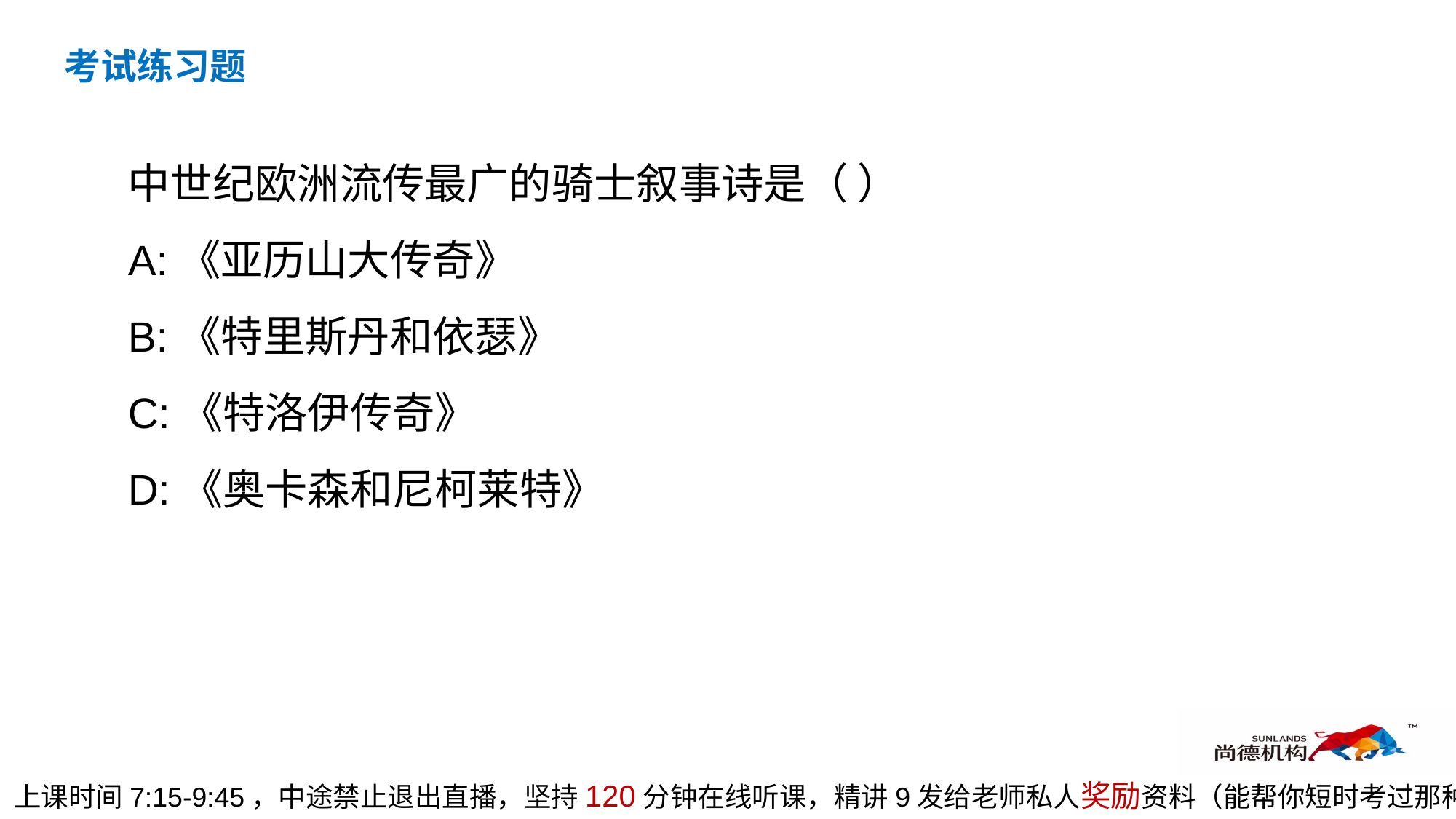

考试练习题
中世纪欧洲流传最广的骑士叙事诗是（ ）
A:《亚历山大传奇》
B:《特里斯丹和依瑟》
C:《特洛伊传奇》
D:《奥卡森和尼柯莱特》